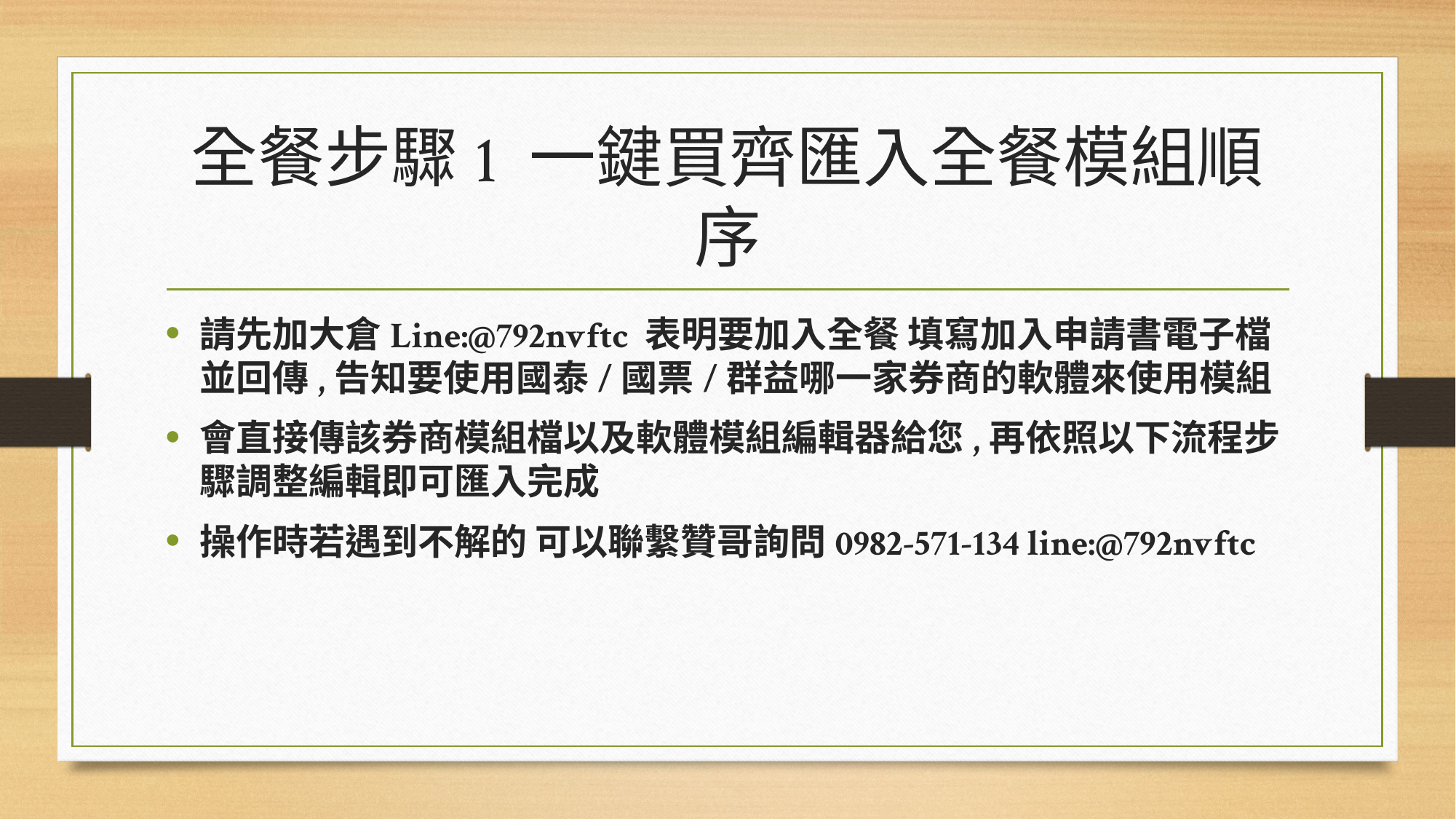

# 全餐步驟1 一鍵買齊匯入全餐模組順序
請先加大倉Line:@792nvftc 表明要加入全餐 填寫加入申請書電子檔並回傳,告知要使用國泰/國票/群益哪一家券商的軟體來使用模組
會直接傳該券商模組檔以及軟體模組編輯器給您,再依照以下流程步驟調整編輯即可匯入完成
操作時若遇到不解的 可以聯繫贊哥詢問0982-571-134 line:@792nvftc